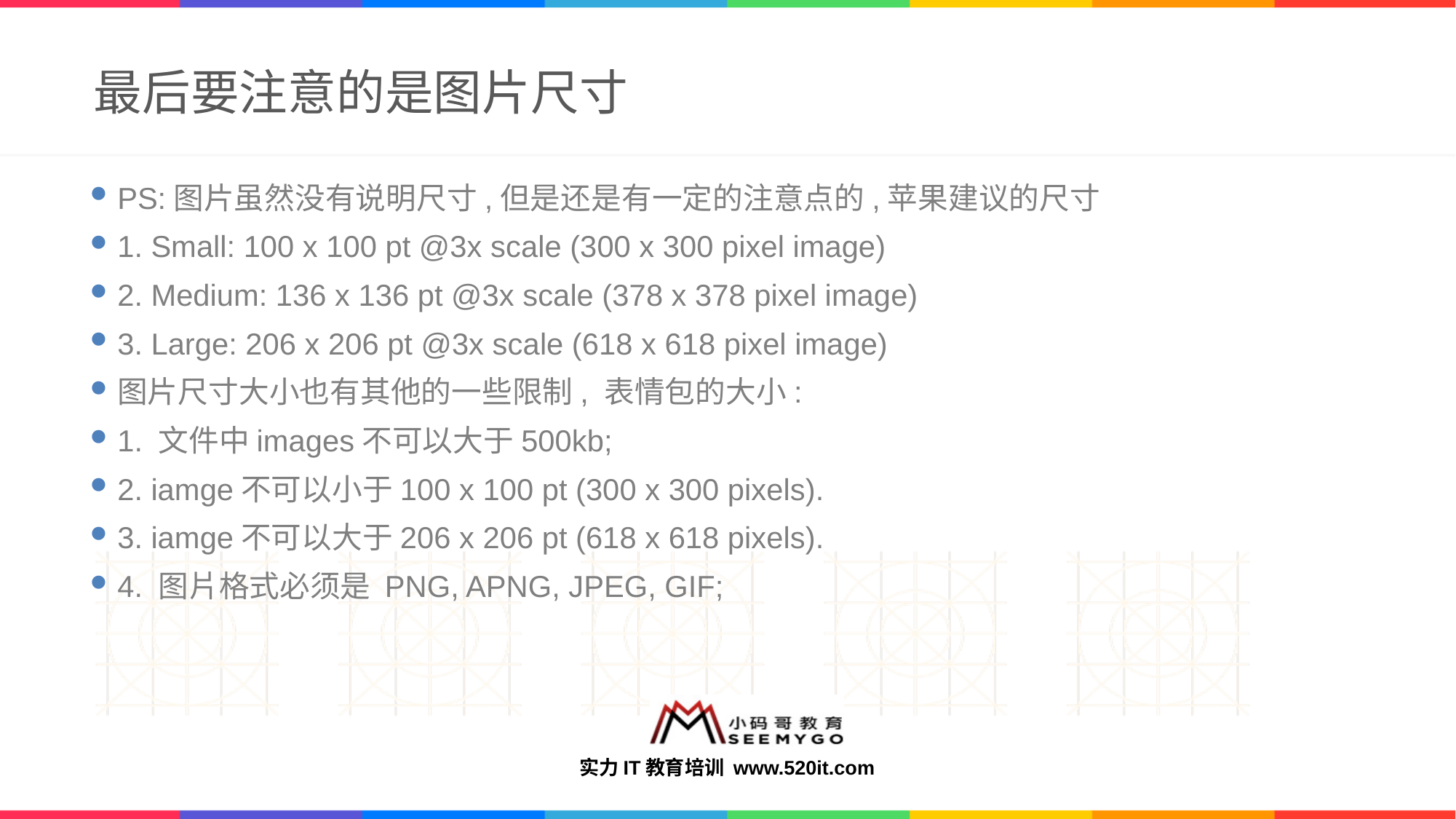

# 最后要注意的是图片尺寸
PS:图片虽然没有说明尺寸,但是还是有一定的注意点的,苹果建议的尺寸
1. Small: 100 x 100 pt @3x scale (300 x 300 pixel image)
2. Medium: 136 x 136 pt @3x scale (378 x 378 pixel image)
3. Large: 206 x 206 pt @3x scale (618 x 618 pixel image)
图片尺寸大小也有其他的一些限制, 表情包的大小:
1. 文件中images不可以大于500kb;
2. iamge不可以小于100 x 100 pt (300 x 300 pixels).
3. iamge不可以大于206 x 206 pt (618 x 618 pixels).
4. 图片格式必须是 PNG, APNG, JPEG, GIF;